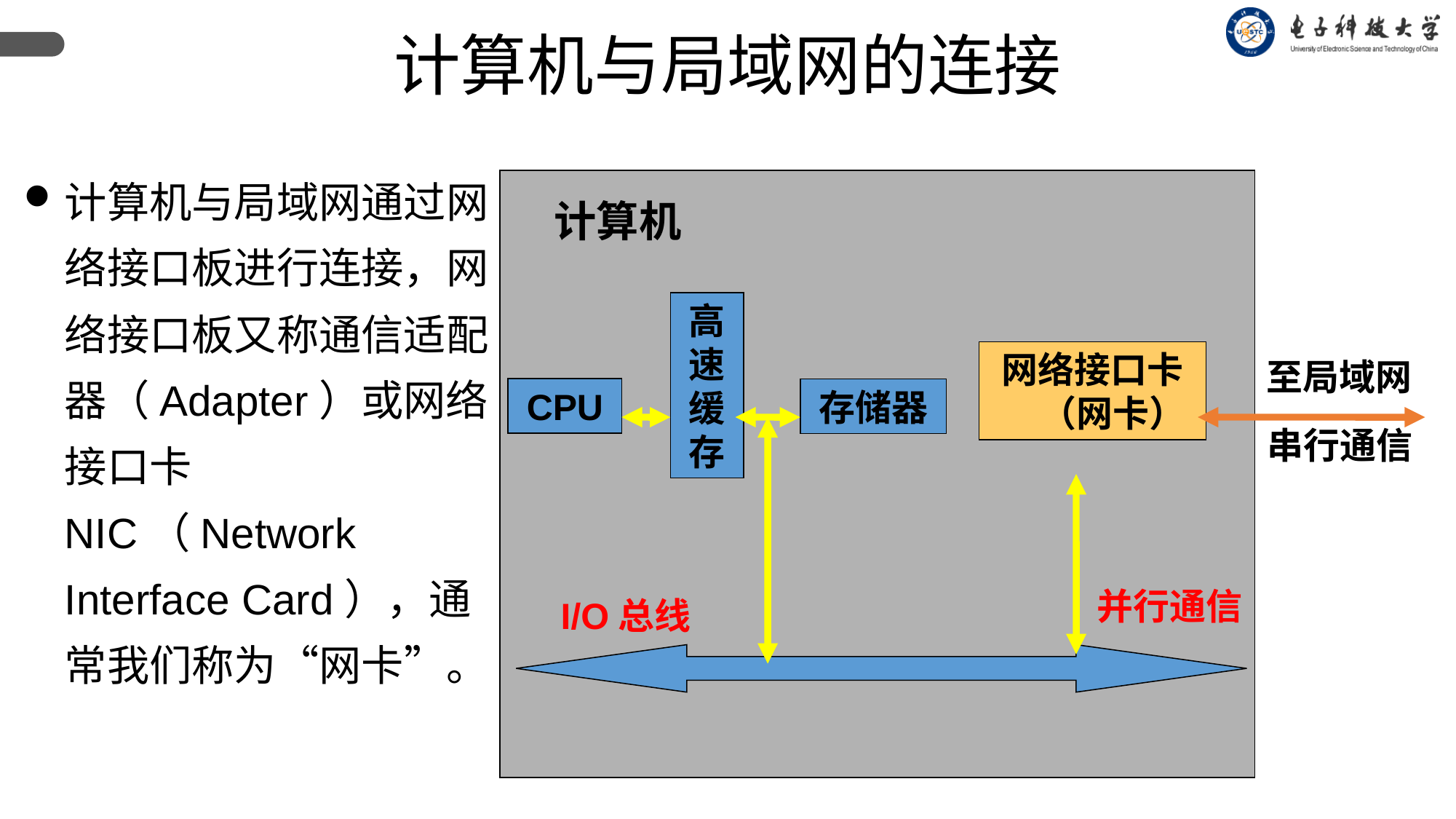

计算机与局域网的连接
计算机与局域网通过网络接口板进行连接，网络接口板又称通信适配器（Adapter）或网络接口卡NIC（Network Interface Card），通常我们称为“网卡”。

计算机
高
速
缓
存
网络接口卡（网卡）
至局域网
CPU
存储器

串行通信

并行通信
I/O总线

73